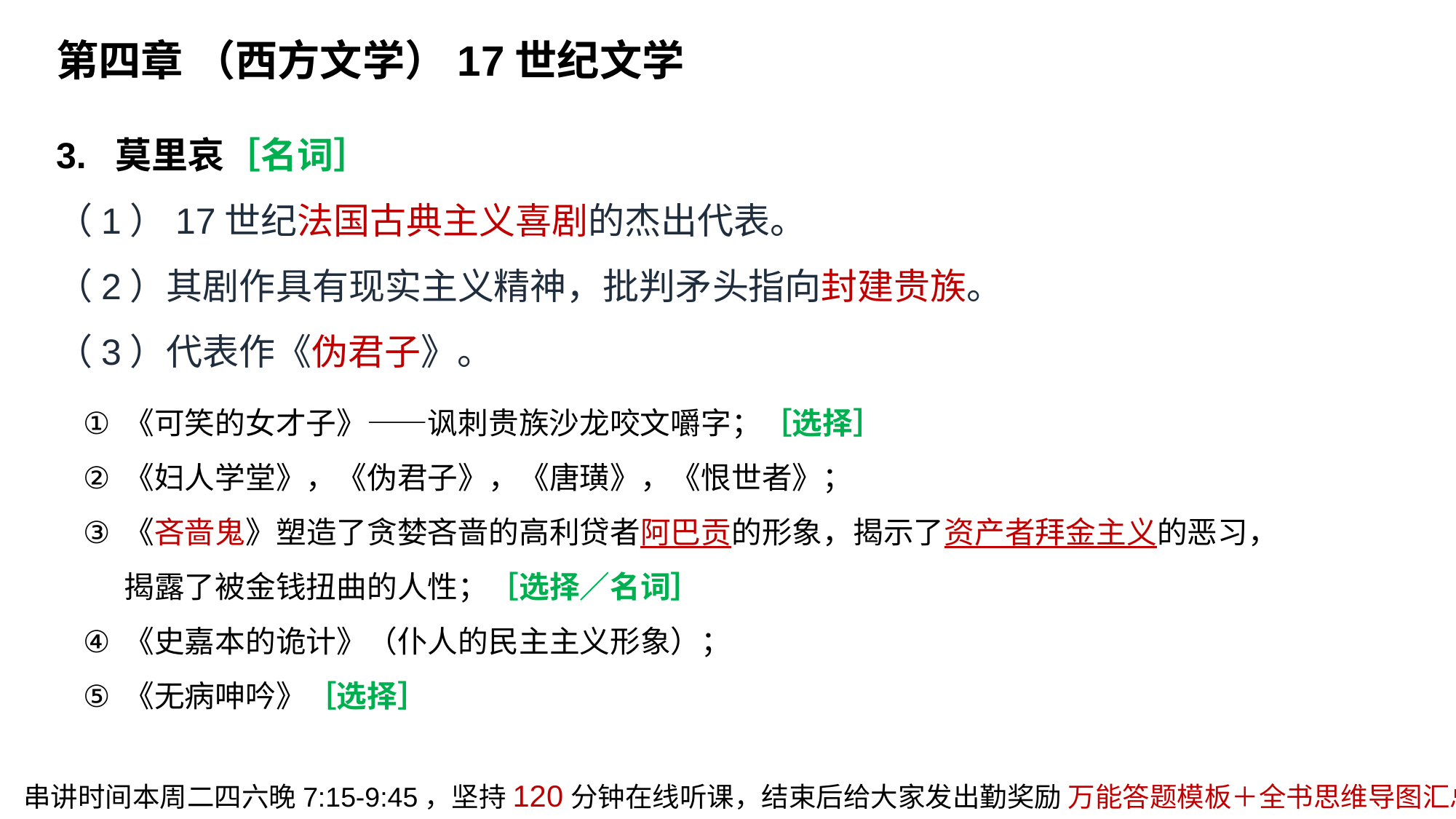

第四章 （西方文学）17世纪文学
3.  莫里哀［名词］
（1）17世纪法国古典主义喜剧的杰出代表。
（2）其剧作具有现实主义精神，批判矛头指向封建贵族。
（3）代表作《伪君子》。
《可笑的女才子》——讽刺贵族沙龙咬文嚼字；［选择］
《妇人学堂》，《伪君子》，《唐璜》，《恨世者》；
《吝啬鬼》塑造了贪婪吝啬的高利贷者阿巴贡的形象，揭示了资产者拜金主义的恶习，揭露了被金钱扭曲的人性；［选择／名词］
《史嘉本的诡计》（仆人的民主主义形象）；
《无病呻吟》［选择］